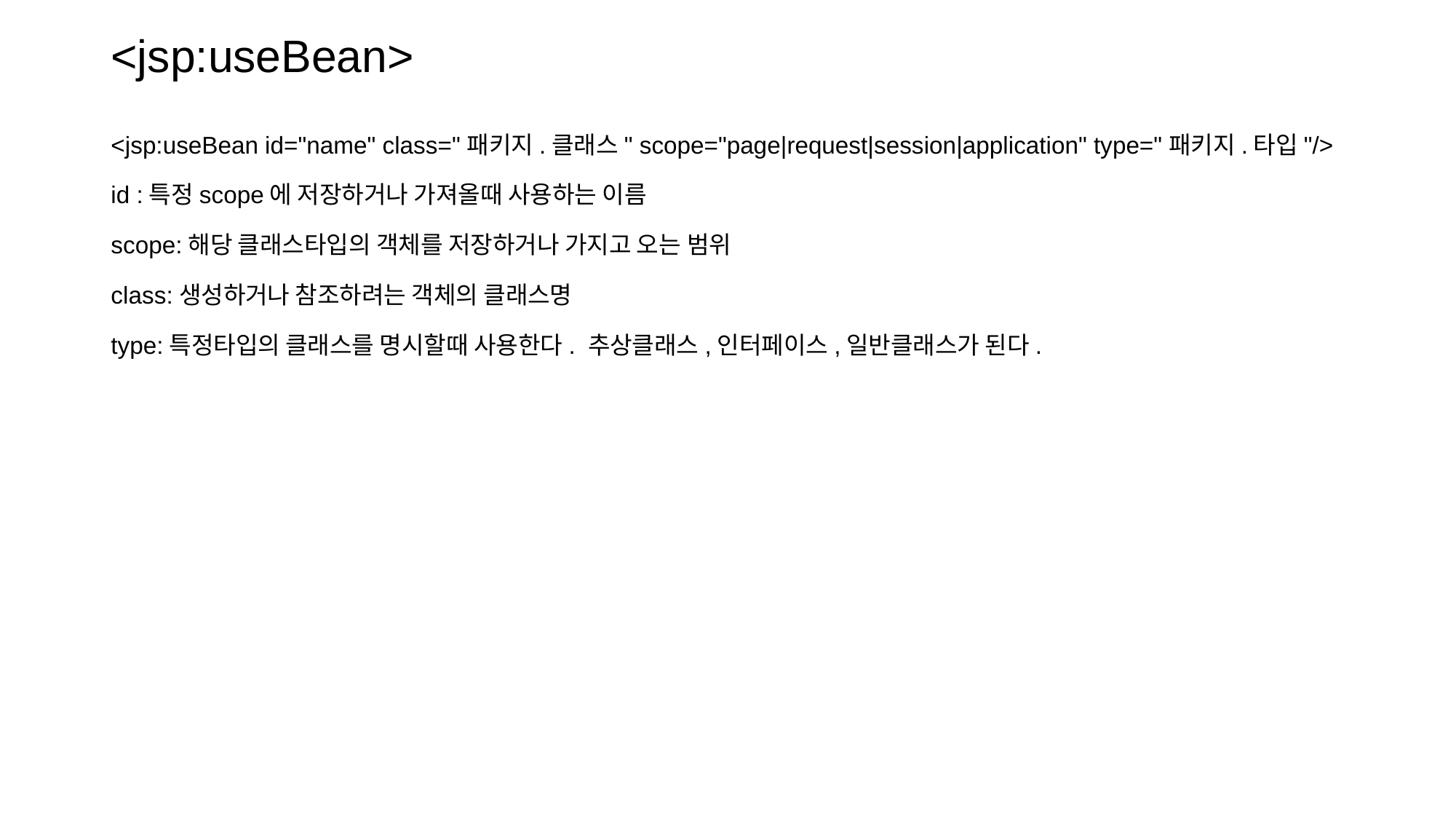

# <jsp:useBean>
<jsp:useBean id="name" class="패키지.클래스" scope="page|request|session|application" type="패키지.타입"/>
id :특정scope에 저장하거나 가져올때 사용하는 이름
scope:해당 클래스타입의 객체를 저장하거나 가지고 오는 범위
class:생성하거나 참조하려는 객체의 클래스명
type:특정타입의 클래스를 명시할때 사용한다. 추상클래스,인터페이스,일반클래스가 된다.